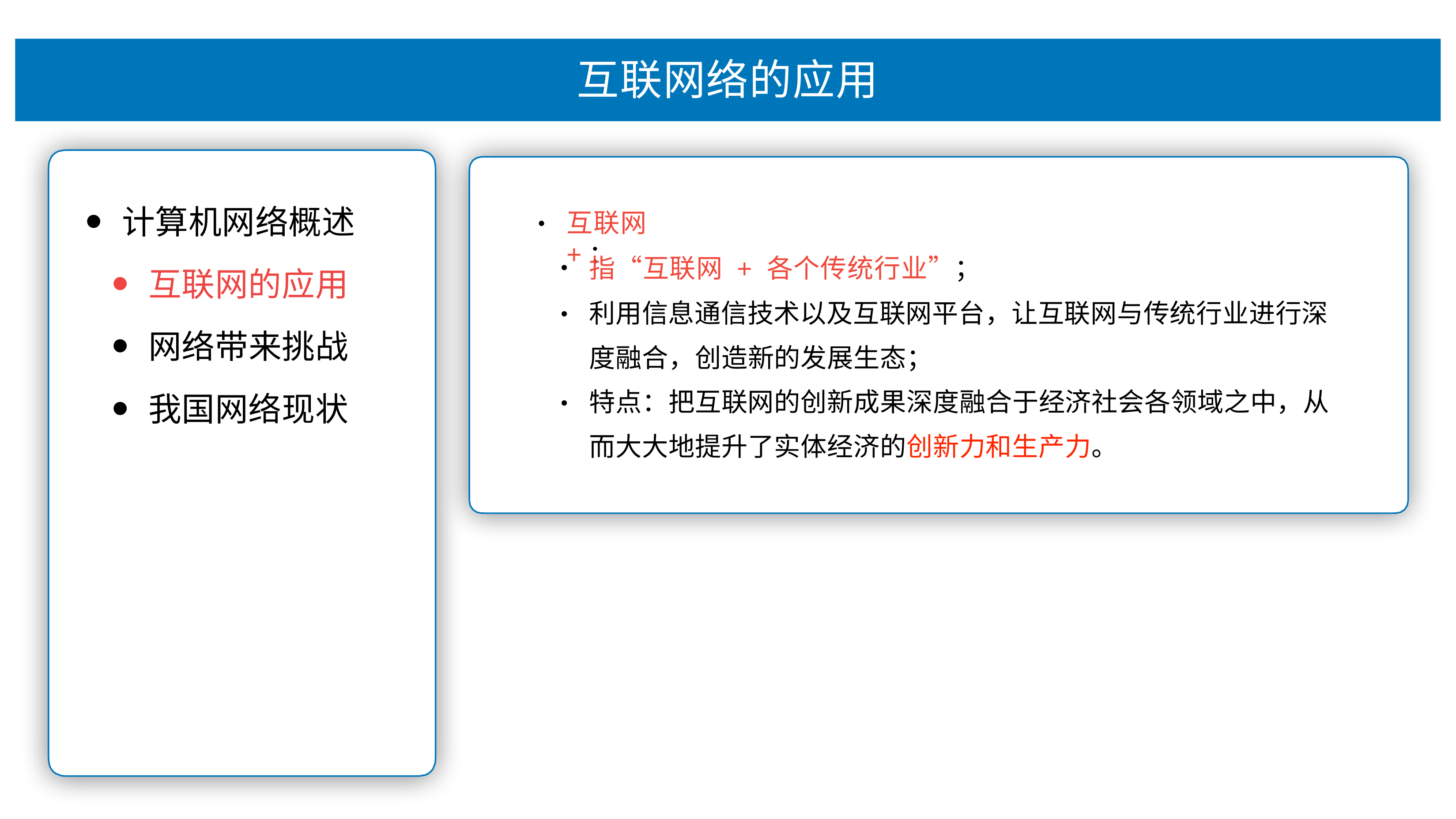

# 互联⽹络的应⽤

计算机⽹络概述
互联⽹的应⽤
⽹络带来挑战
我国⽹络现状
互联⽹+：
•
指“互联⽹ + 各个传统⾏业”；
利⽤信息通信技术以及互联⽹平台，让互联⽹与传统⾏业进⾏深 度融合，创造新的发展⽣态；
特点：把互联⽹的创新成果深度融合于经济社会各领域之中，从
⽽⼤⼤地提升了实体经济的创新⼒和⽣产⼒。
•
•